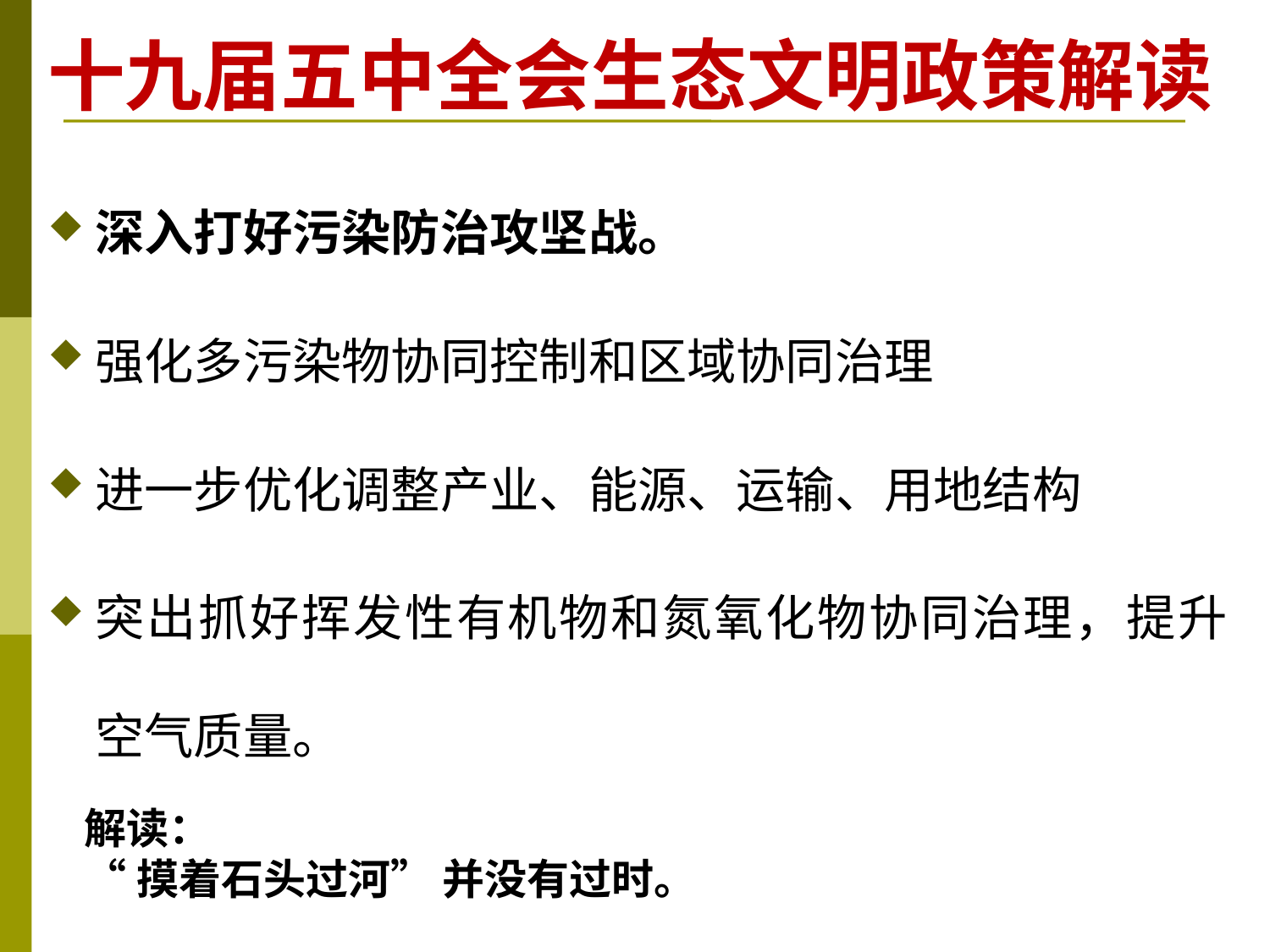

# 十九届五中全会生态文明政策解读
深入打好污染防治攻坚战。
强化多污染物协同控制和区域协同治理
进一步优化调整产业、能源、运输、用地结构
突出抓好挥发性有机物和氮氧化物协同治理，提升空气质量。
解读：
“摸着石头过河” 并没有过时。